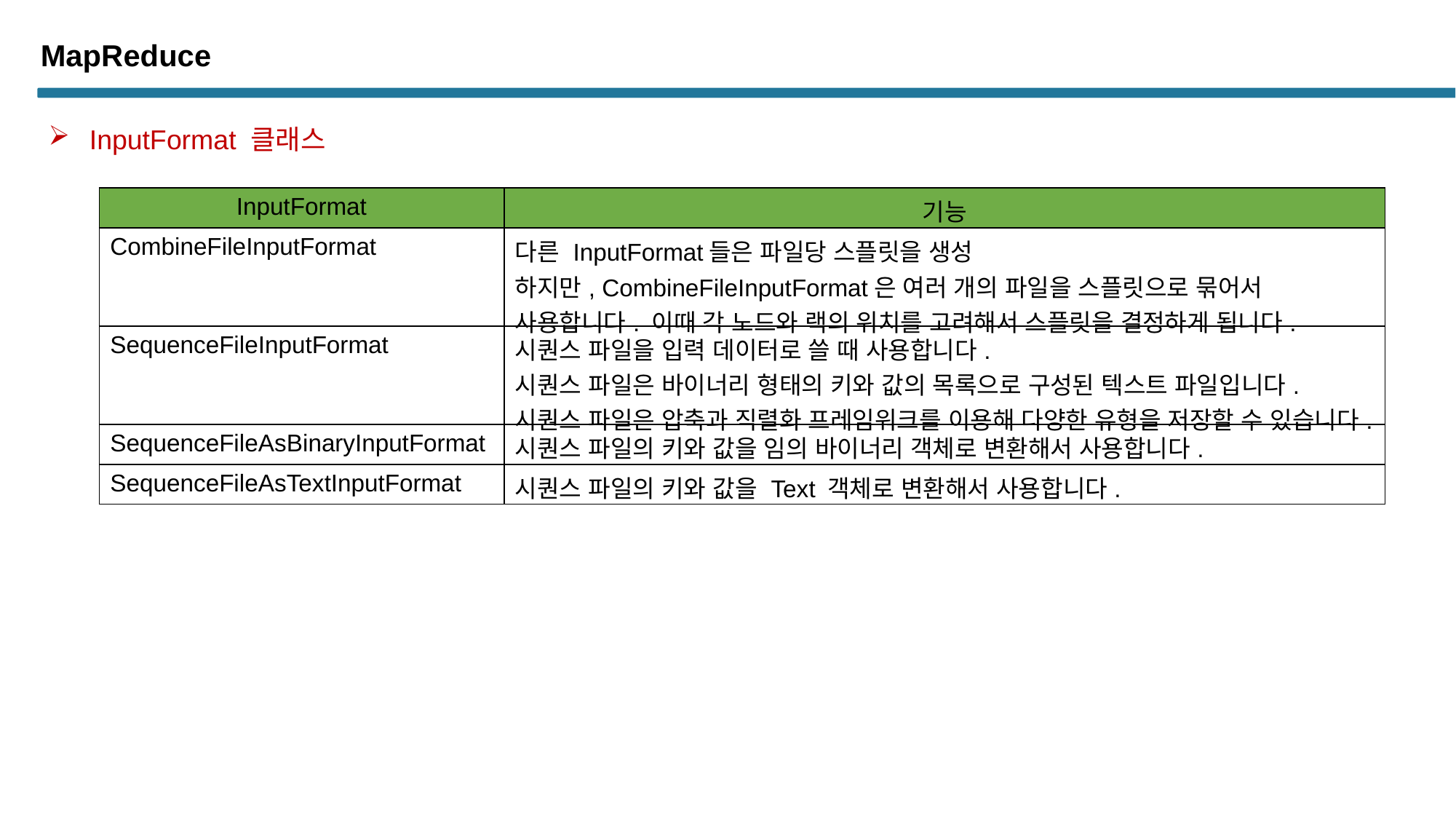

# MapReduce
InputFormat 클래스
| InputFormat | 기능 |
| --- | --- |
| CombineFileInputFormat | 다른 InputFormat들은 파일당 스플릿을 생성 하지만, CombineFileInputFormat은 여러 개의 파일을 스플릿으로 묶어서 사용합니다. 이때 각 노드와 랙의 위치를 고려해서 스플릿을 결정하게 됩니다. |
| SequenceFileInputFormat | 시퀀스 파일을 입력 데이터로 쓸 때 사용합니다. 시퀀스 파일은 바이너리 형태의 키와 값의 목록으로 구성된 텍스트 파일입니다. 시퀀스 파일은 압축과 직렬화 프레임워크를 이용해 다양한 유형을 저장할 수 있습니다. |
| SequenceFileAsBinaryInputFormat | 시퀀스 파일의 키와 값을 임의 바이너리 객체로 변환해서 사용합니다. |
| SequenceFileAsTextInputFormat | 시퀀스 파일의 키와 값을 Text 객체로 변환해서 사용합니다. |